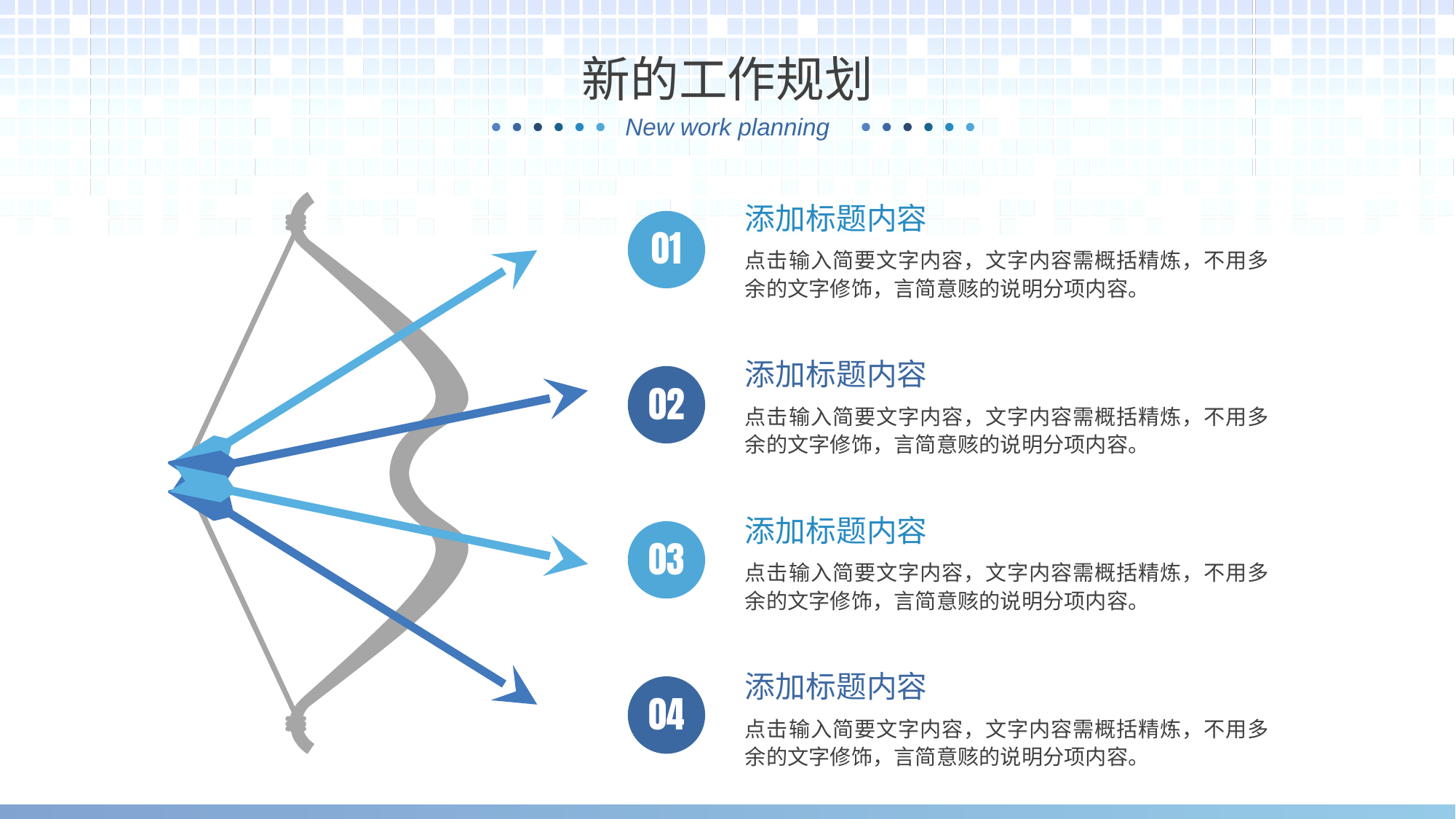

新的工作规划

添加标题内容
01
点击输入简要文字内容，文字内容需概括精炼，不用多余的文字修饰，言简意赅的说明分项内容。

添加标题内容
02
点击输入简要文字内容，文字内容需概括精炼，不用多余的文字修饰，言简意赅的说明分项内容。

添加标题内容
03
点击输入简要文字内容，文字内容需概括精炼，不用多余的文字修饰，言简意赅的说明分项内容。

添加标题内容
04
点击输入简要文字内容，文字内容需概括精炼，不用多余的文字修饰，言简意赅的说明分项内容。